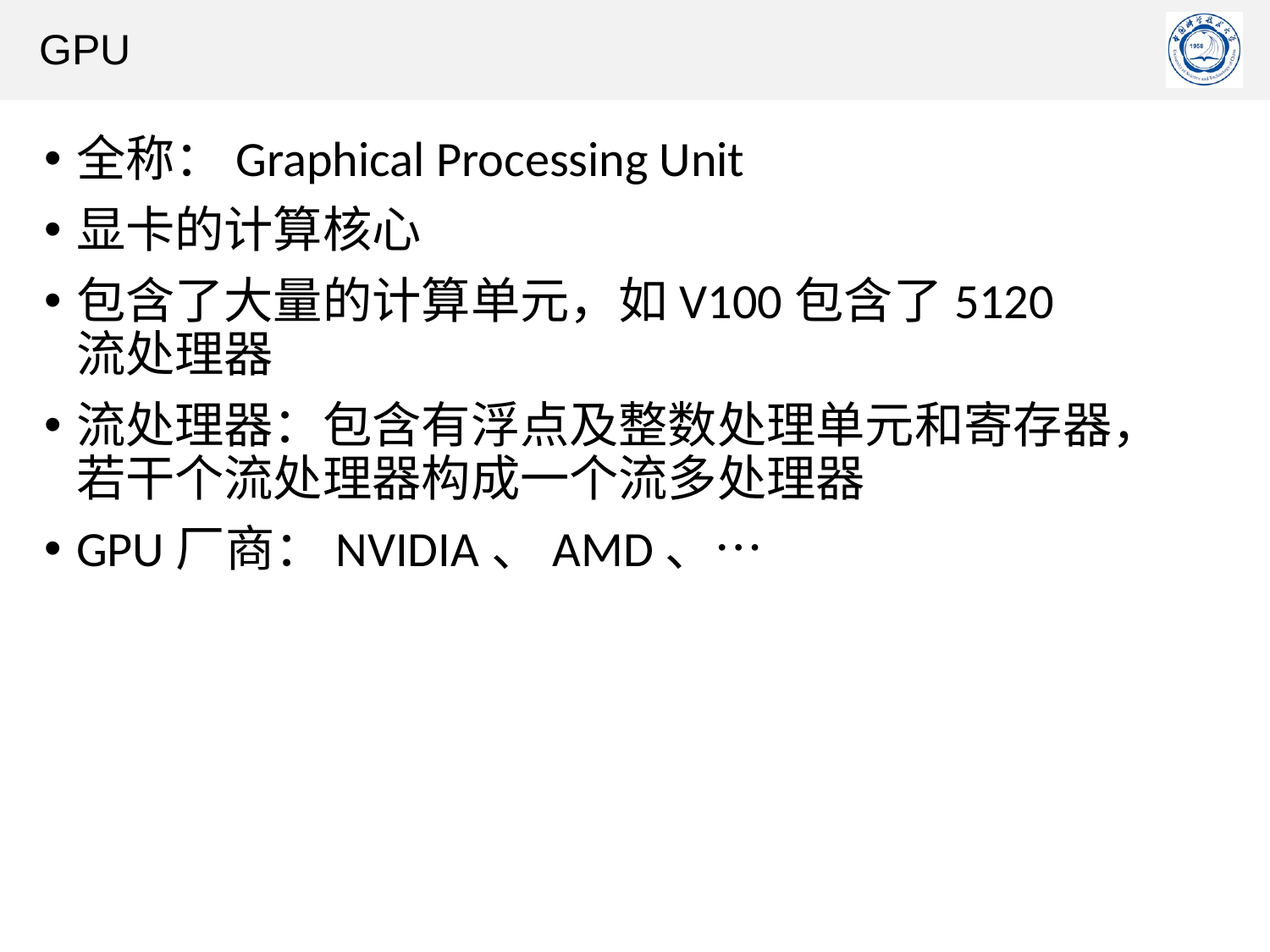

GPU
全称：Graphical Processing Unit
显卡的计算核心
包含了大量的计算单元，如V100包含了5120流处理器
流处理器：包含有浮点及整数处理单元和寄存器，若干个流处理器构成一个流多处理器
GPU厂商：NVIDIA、AMD、…